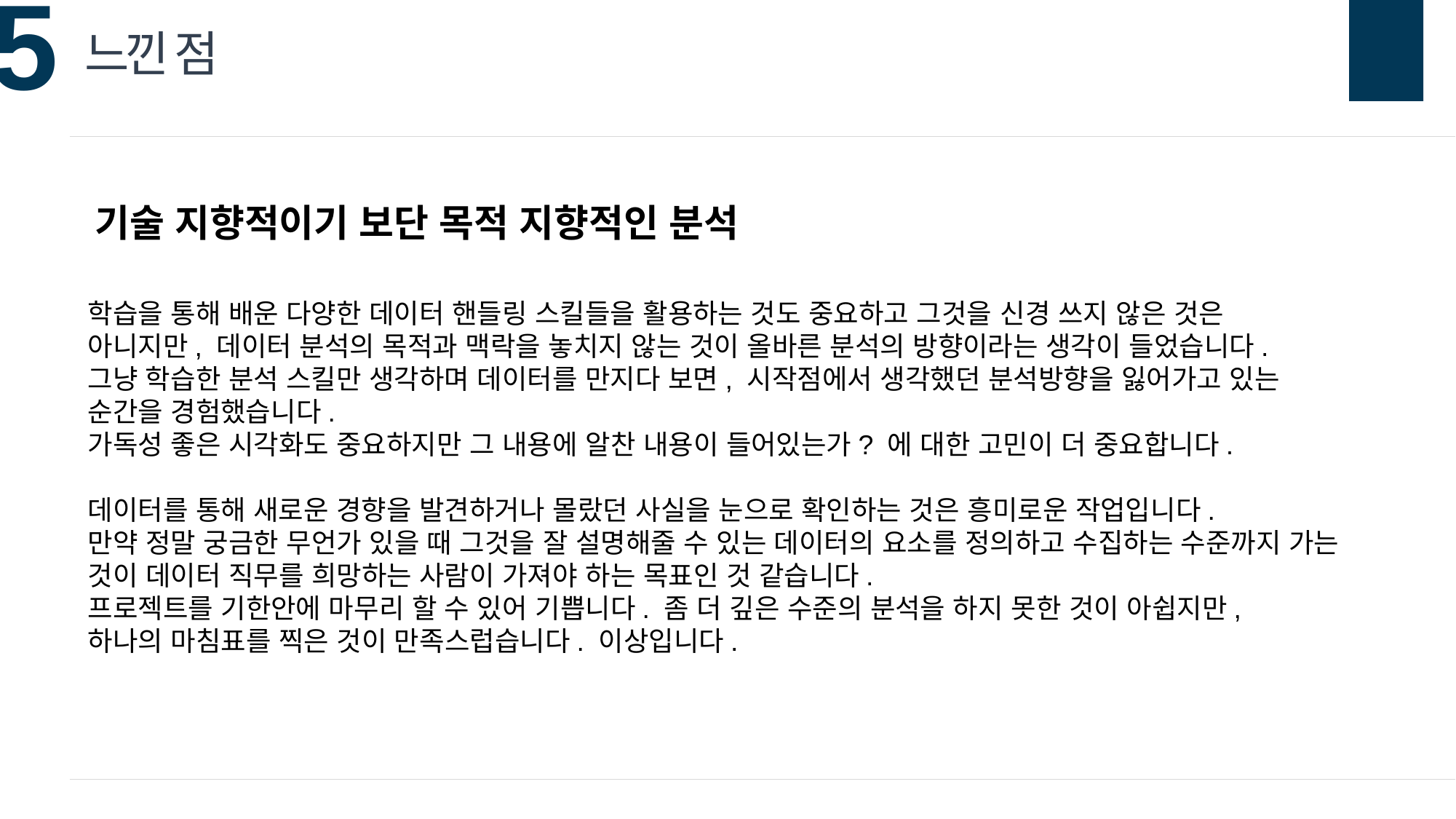

느낀 점
기술 지향적이기 보단 목적 지향적인 분석
학습을 통해 배운 다양한 데이터 핸들링 스킬들을 활용하는 것도 중요하고 그것을 신경 쓰지 않은 것은
아니지만, 데이터 분석의 목적과 맥락을 놓치지 않는 것이 올바른 분석의 방향이라는 생각이 들었습니다.
그냥 학습한 분석 스킬만 생각하며 데이터를 만지다 보면, 시작점에서 생각했던 분석방향을 잃어가고 있는 순간을 경험했습니다.
가독성 좋은 시각화도 중요하지만 그 내용에 알찬 내용이 들어있는가? 에 대한 고민이 더 중요합니다.

데이터를 통해 새로운 경향을 발견하거나 몰랐던 사실을 눈으로 확인하는 것은 흥미로운 작업입니다.
만약 정말 궁금한 무언가 있을 때 그것을 잘 설명해줄 수 있는 데이터의 요소를 정의하고 수집하는 수준까지 가는 것이 데이터 직무를 희망하는 사람이 가져야 하는 목표인 것 같습니다.
프로젝트를 기한안에 마무리 할 수 있어 기쁩니다. 좀 더 깊은 수준의 분석을 하지 못한 것이 아쉽지만,
하나의 마침표를 찍은 것이 만족스럽습니다. 이상입니다.